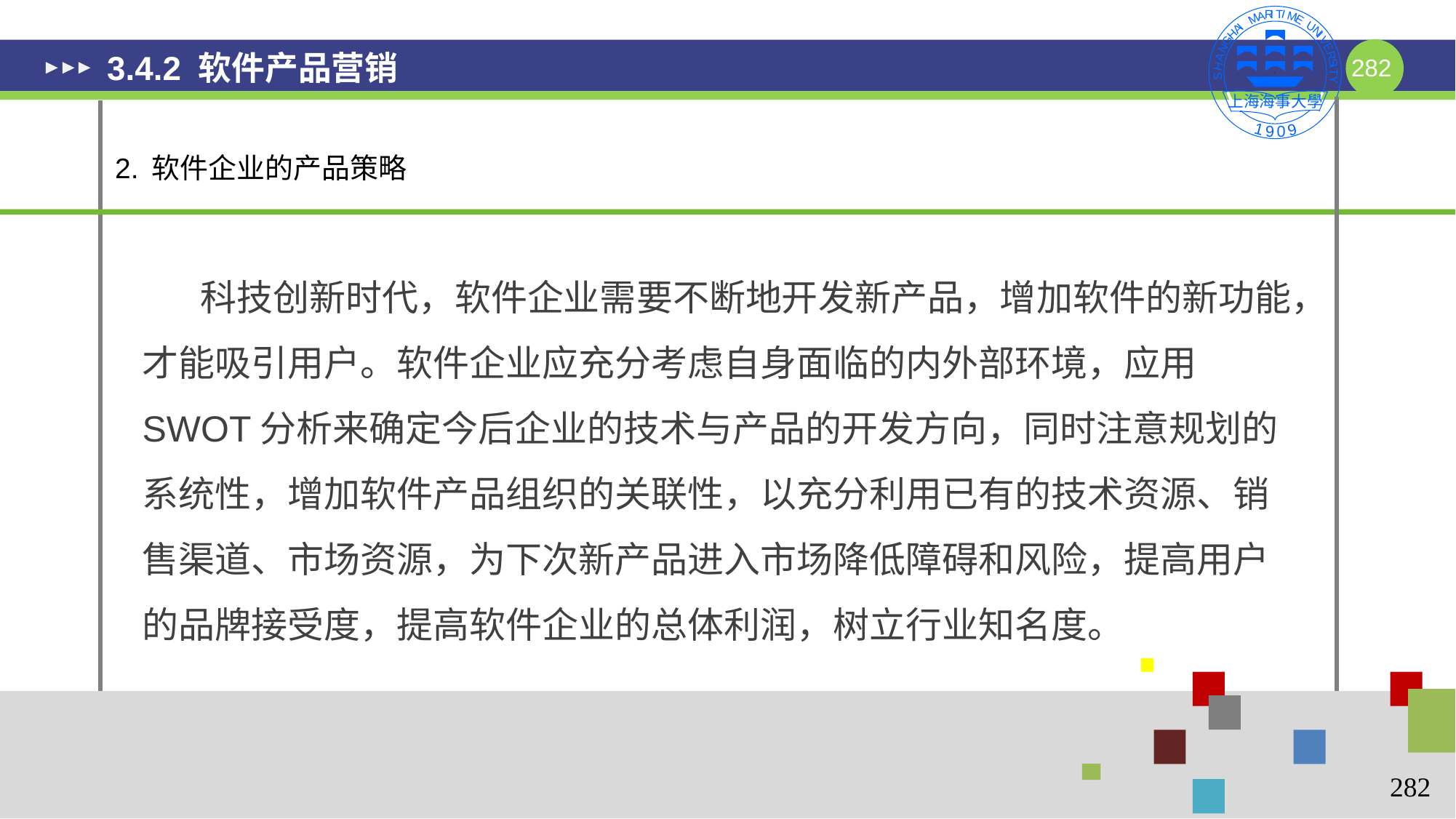

# 3.4.2 软件产品营销
2. 软件企业的产品策略

      科技创新时代，软件企业需要不断地开发新产品，增加软件的新功能，才能吸引用户。软件企业应充分考虑自身面临的内外部环境，应用SWOT分析来确定今后企业的技术与产品的开发方向，同时注意规划的系统性，增加软件产品组织的关联性，以充分利用已有的技术资源、销售渠道、市场资源，为下次新产品进入市场降低障碍和风险，提高用户的品牌接受度，提高软件企业的总体利润，树立行业知名度。

282
282